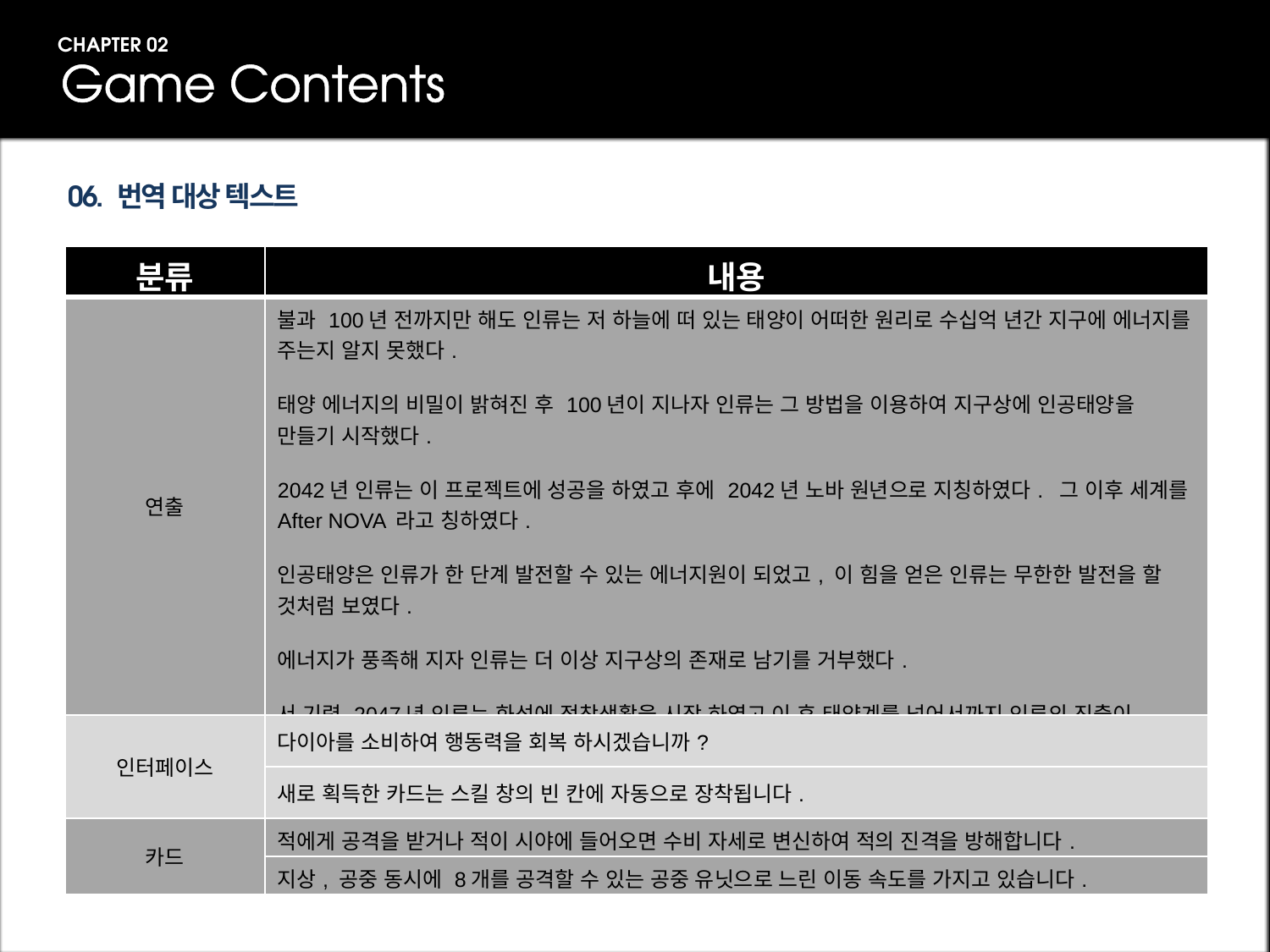

CHAPTER 02
Game Contents

06. 번역 대상 텍스트
| 분류 | 내용 |
| --- | --- |
| 연출 | 불과 100년 전까지만 해도 인류는 저 하늘에 떠 있는 태양이 어떠한 원리로 수십억 년간 지구에 에너지를 주는지 알지 못했다. 태양 에너지의 비밀이 밝혀진 후 100년이 지나자 인류는 그 방법을 이용하여 지구상에 인공태양을 만들기 시작했다. 2042년 인류는 이 프로젝트에 성공을 하였고 후에 2042년 노바 원년으로 지칭하였다. 그 이후 세계를 After NOVA 라고 칭하였다. 인공태양은 인류가 한 단계 발전할 수 있는 에너지원이 되었고, 이 힘을 얻은 인류는 무한한 발전을 할 것처럼 보였다. 에너지가 풍족해 지자 인류는 더 이상 지구상의 존재로 남기를 거부했다. 서 기력 2047년 인류는 화성에 정착생활을 시작 하였고 이 후 태양계를 넘어서까지 인류의 진출이 시작되었다. |
| 인터페이스 | 다이아를 소비하여 행동력을 회복 하시겠습니까? |
|  | 새로 획득한 카드는 스킬 창의 빈 칸에 자동으로 장착됩니다. |
| 카드 | 적에게 공격을 받거나 적이 시야에 들어오면 수비 자세로 변신하여 적의 진격을 방해합니다. |
|  | 지상, 공중 동시에 8개를 공격할 수 있는 공중 유닛으로 느린 이동 속도를 가지고 있습니다. |